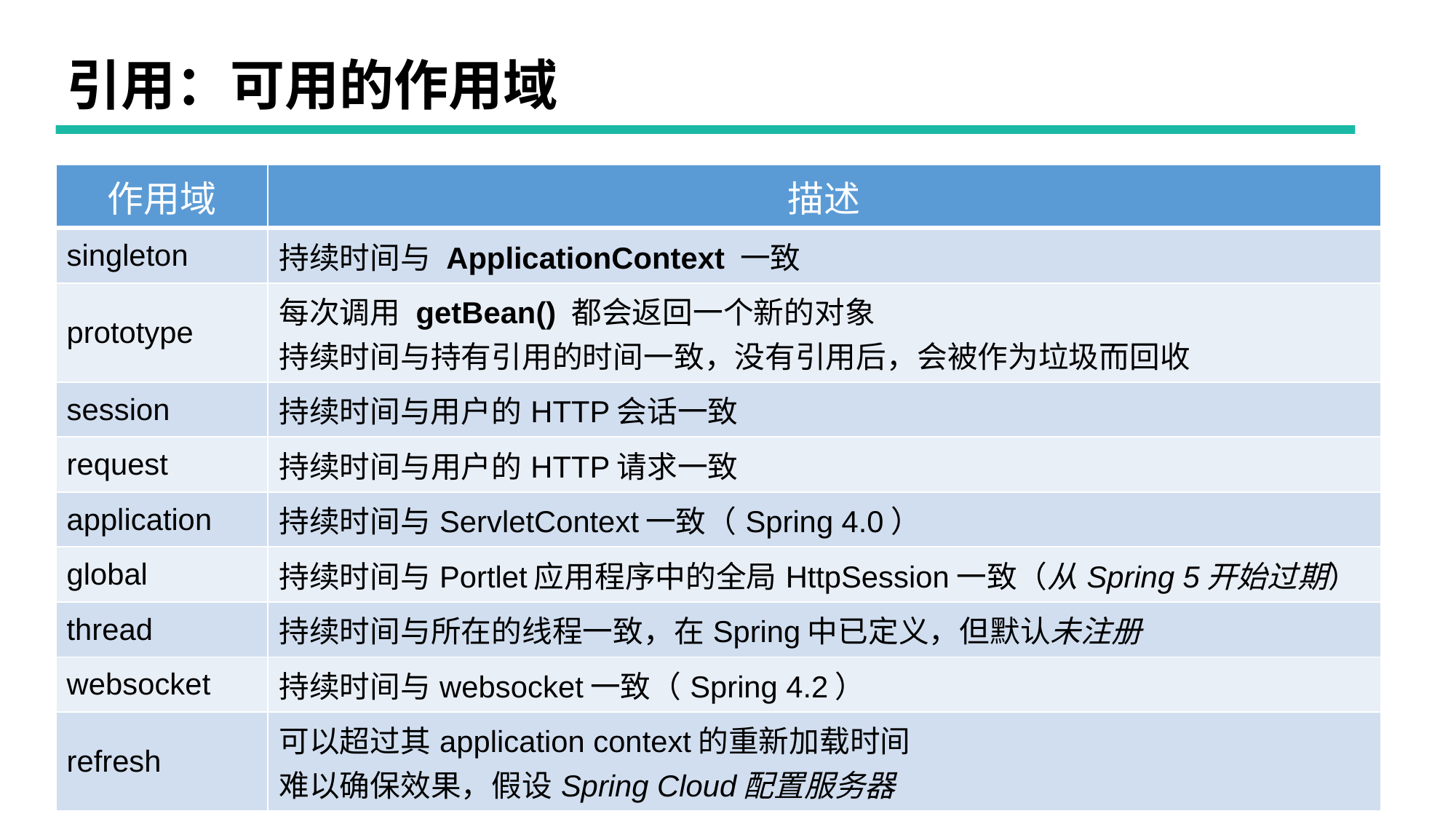

# 引用：可用的作用域
| 作用域 | 描述 |
| --- | --- |
| singleton | 持续时间与 ApplicationContext 一致 |
| prototype | 每次调用 getBean() 都会返回一个新的对象 持续时间与持有引用的时间一致，没有引用后，会被作为垃圾而回收 |
| session | 持续时间与用户的HTTP会话一致 |
| request | 持续时间与用户的HTTP请求一致 |
| application | 持续时间与ServletContext一致（Spring 4.0） |
| global | 持续时间与Portlet应用程序中的全局HttpSession一致（从Spring 5开始过期） |
| thread | 持续时间与所在的线程一致，在Spring中已定义，但默认未注册 |
| websocket | 持续时间与websocket一致（Spring 4.2） |
| refresh | 可以超过其application context的重新加载时间 难以确保效果，假设Spring Cloud配置服务器 |